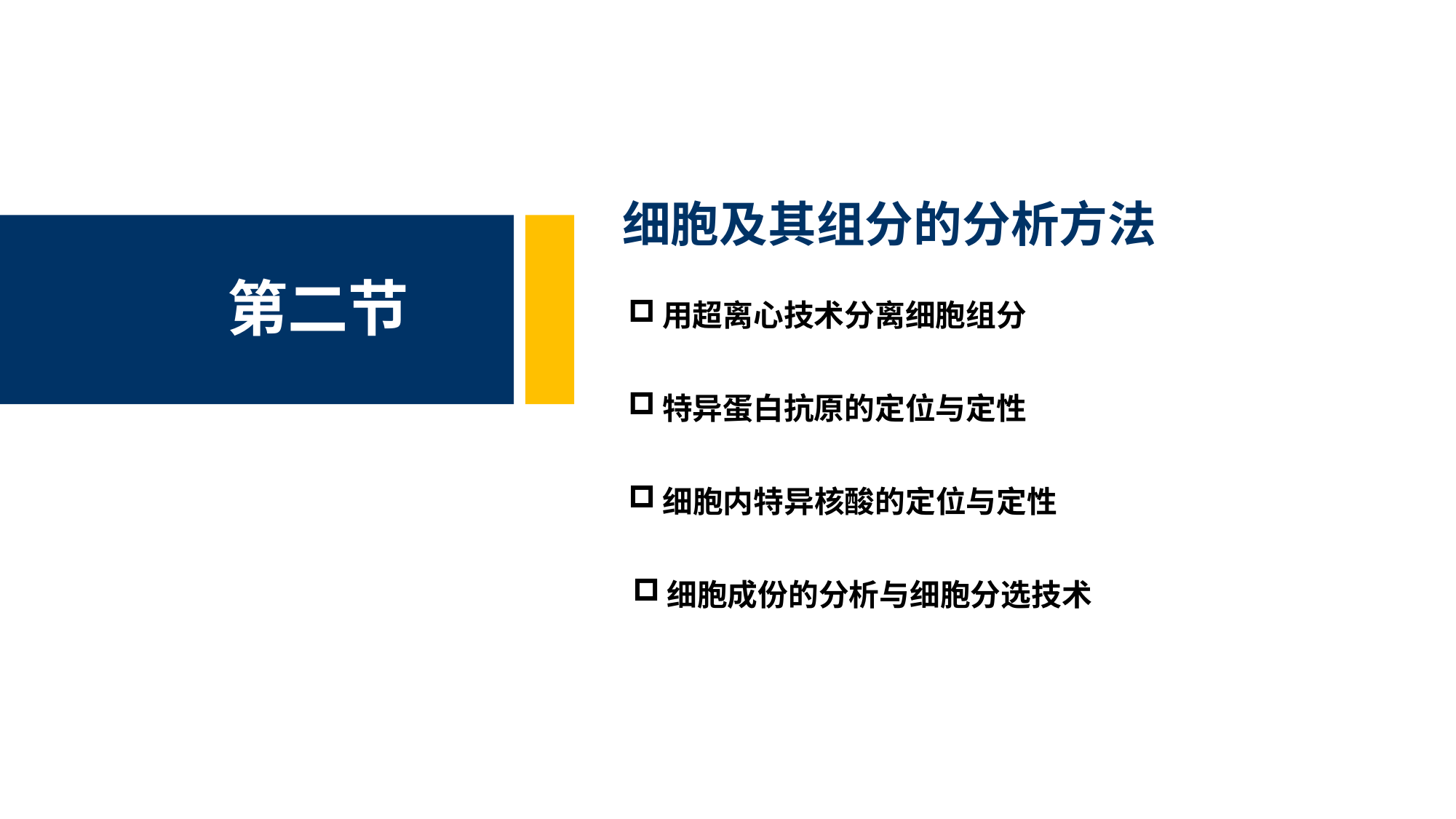

细胞及其组分的分析方法

第二节
用超离心技术分离细胞组分
特异蛋白抗原的定位与定性
细胞内特异核酸的定位与定性
细胞成份的分析与细胞分选技术